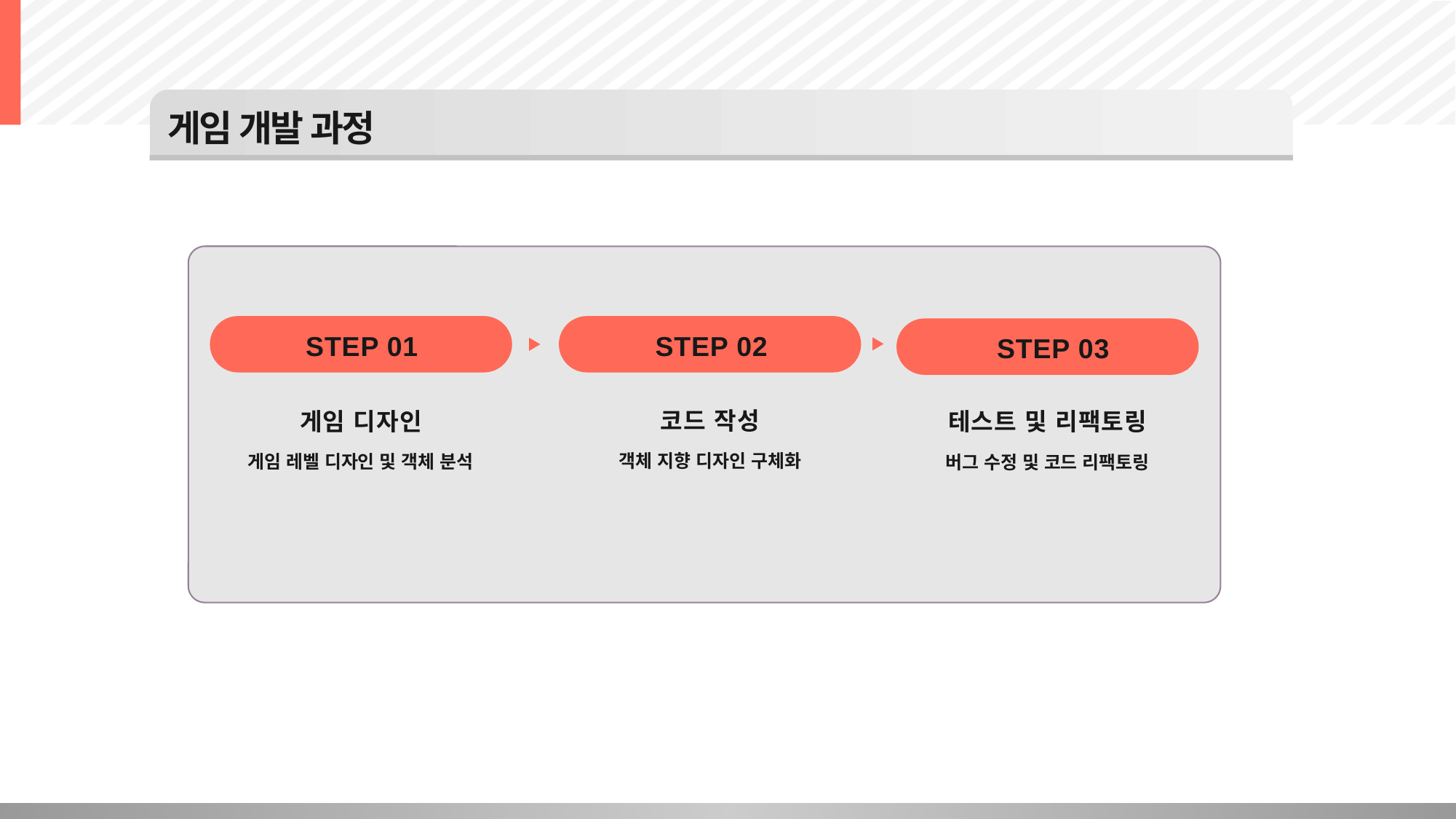

게임 개발 과정

STEP 01
게임 디자인
게임 레벨 디자인 및 객체 분석

STEP 02

코드 작성
객체 지향 디자인 구체화

STEP 03

테스트 및 리팩토링
버그 수정 및 코드 리팩토링